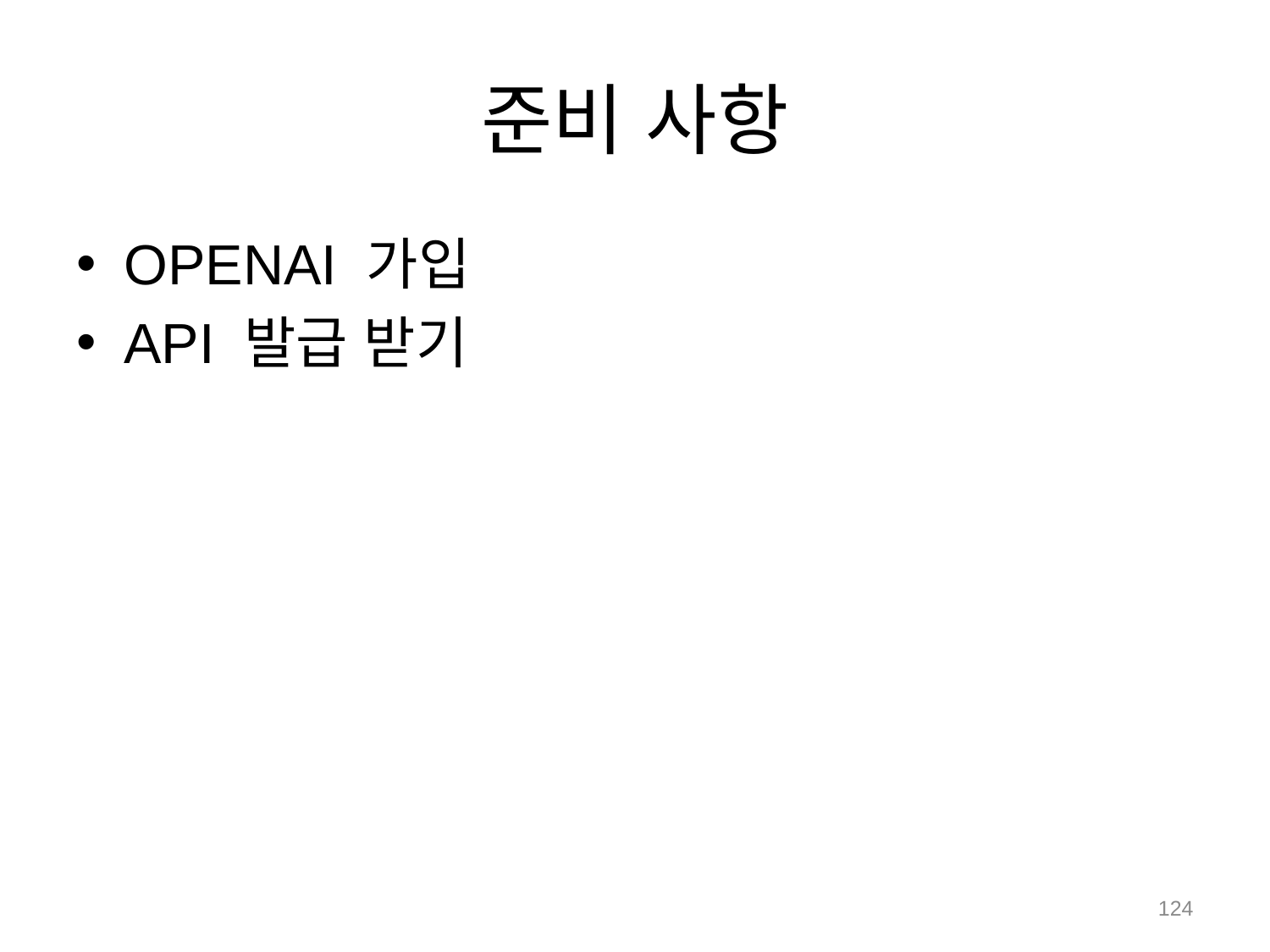

# 준비 사항
OPENAI 가입
API 발급 받기
124